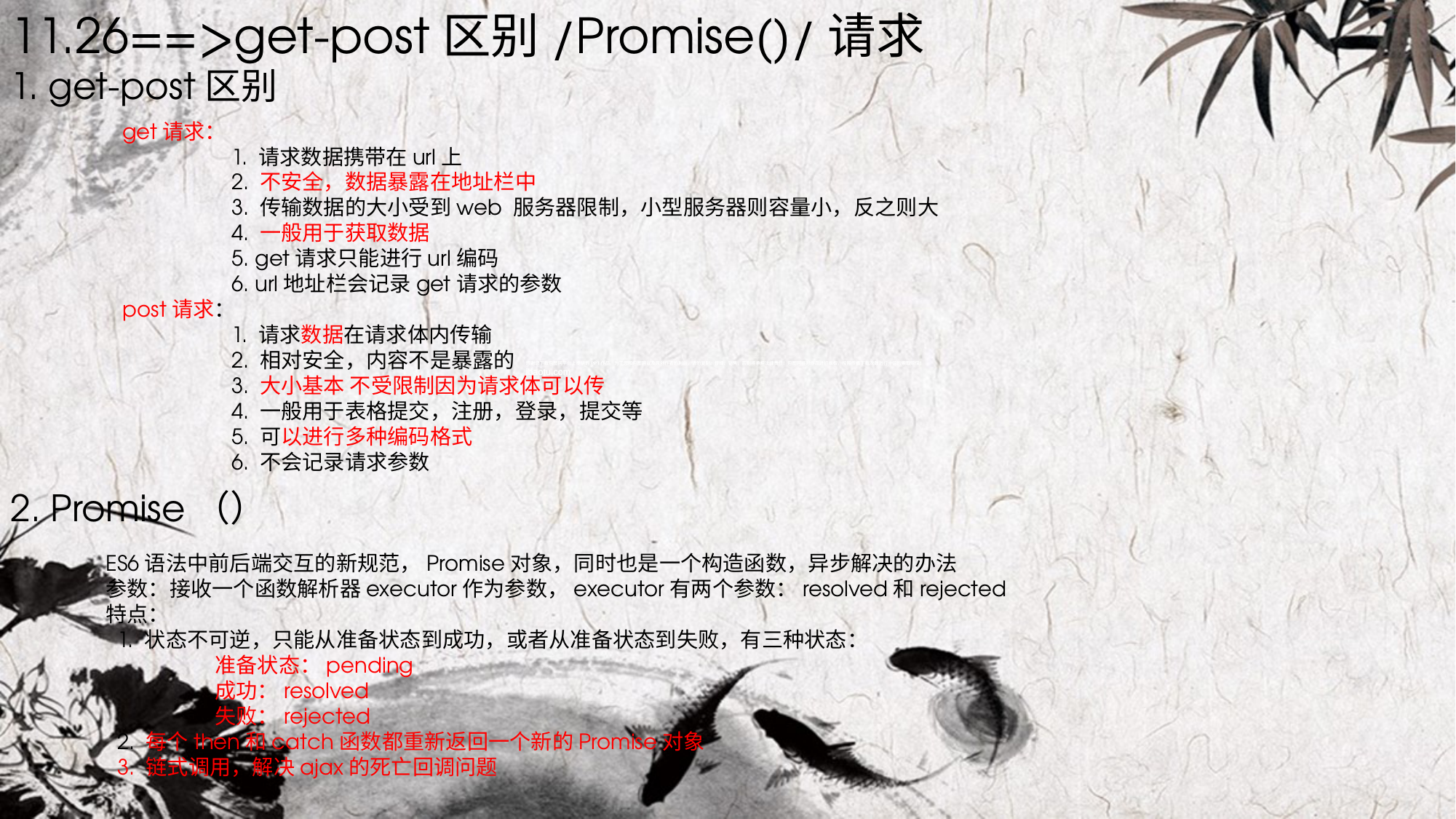

11.26==>get-post区别/Promise()/请求
1. get-post区别
get请求：
	1. 请求数据携带在url上
	2. 不安全，数据暴露在地址栏中
	3. 传输数据的大小受到web 服务器限制，小型服务器则容量小，反之则大
	4. 一般用于获取数据
	5. get请求只能进行url编码
	6. url地址栏会记录get请求的参数
post请求：
	1. 请求数据在请求体内传输
	2. 相对安全，内容不是暴露的
	3. 大小基本 不受限制因为请求体可以传
	4. 一般用于表格提交，注册，登录，提交等
	5. 可以进行多种编码格式
	6. 不会记录请求参数
2. Promise（）
ES6语法中前后端交互的新规范，Promise对象，同时也是一个构造函数，异步解决的办法
参数：接收一个函数解析器executor作为参数，executor有两个参数：resolved和rejected
特点：
  1. 状态不可逆，只能从准备状态到成功，或者从准备状态到失败，有三种状态：
  	准备状态：pending
成功：resolved
	失败：rejected
  2. 每个then和catch函数都重新返回一个新的Promise对象
  3. 链式调用，解决ajax的死亡回调问题